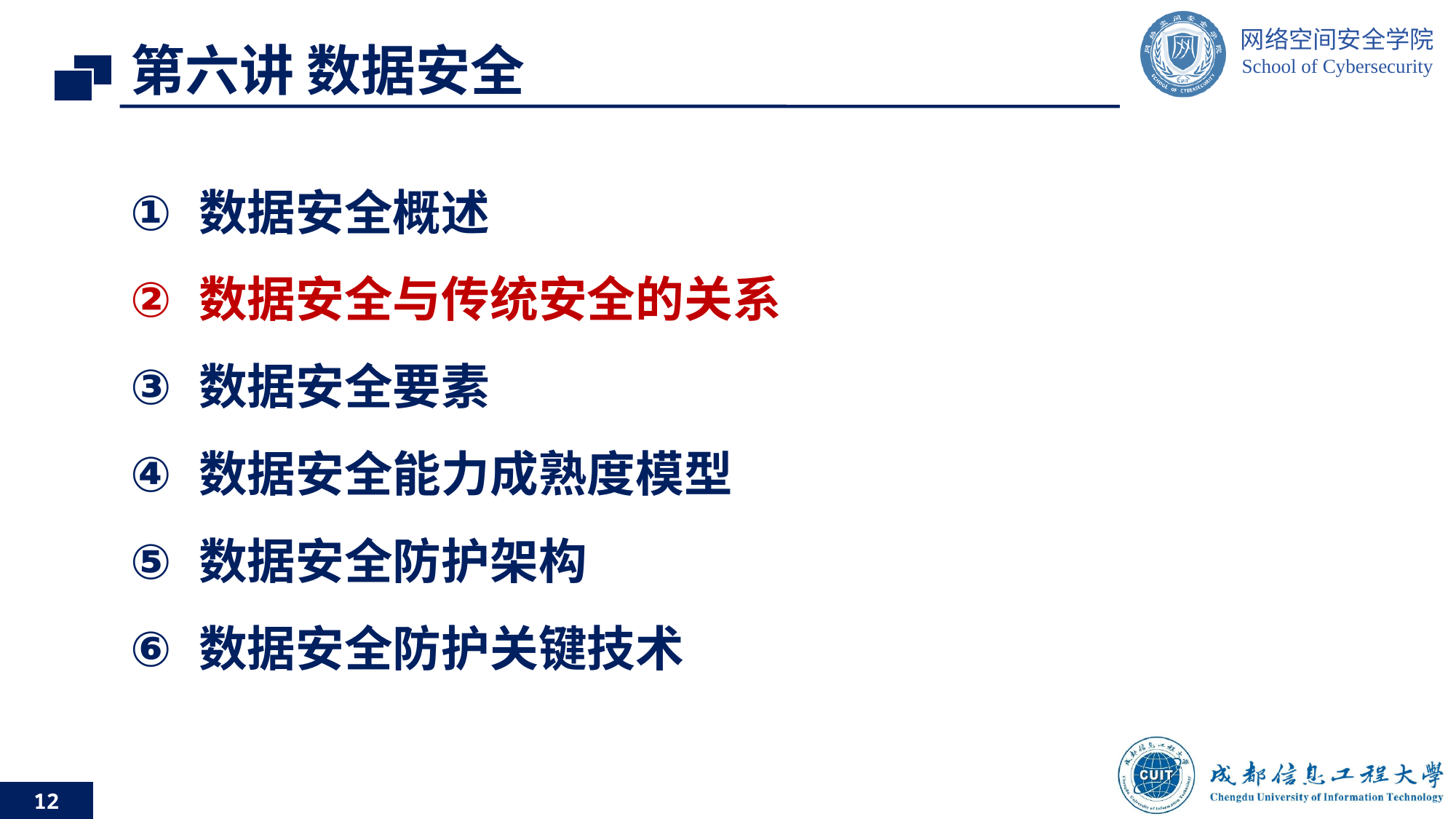

# 第六讲 数据安全
数据安全概述
数据安全与传统安全的关系
数据安全要素
数据安全能力成熟度模型
数据安全防护架构
数据安全防护关键技术
12